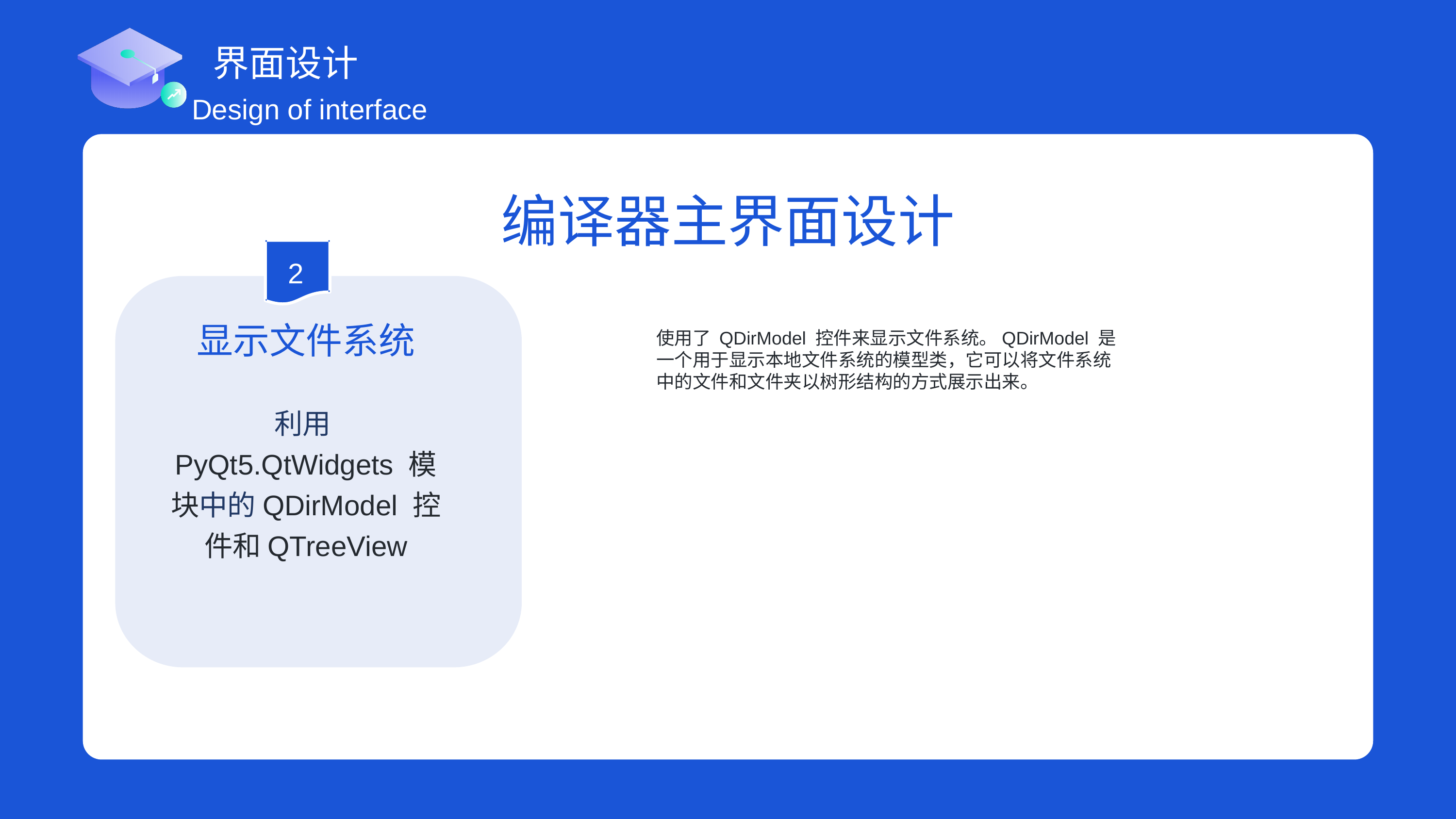

界面设计
Design of interface

编译器主界面设计

2

显示文件系统
使用了 QDirModel 控件来显示文件系统。QDirModel 是一个用于显示本地文件系统的模型类，它可以将文件系统中的文件和文件夹以树形结构的方式展示出来。
2
利用PyQt5.QtWidgets 模块中的QDirModel 控件和QTreeView